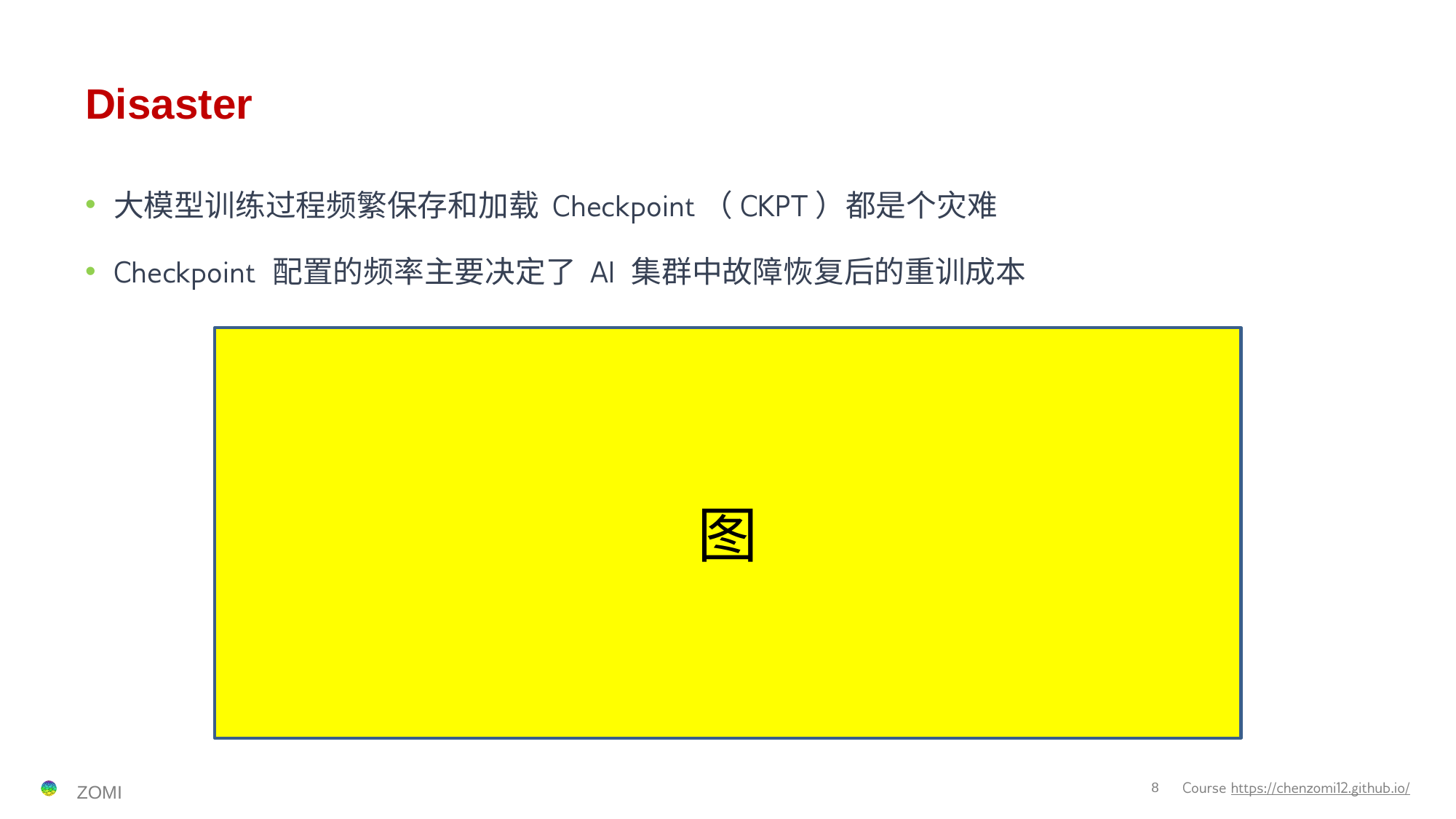

# Disaster
大模型训练过程频繁保存和加载 Checkpoint（CKPT）都是个灾难
Checkpoint 配置的频率主要决定了 AI 集群中故障恢复后的重训成本
图